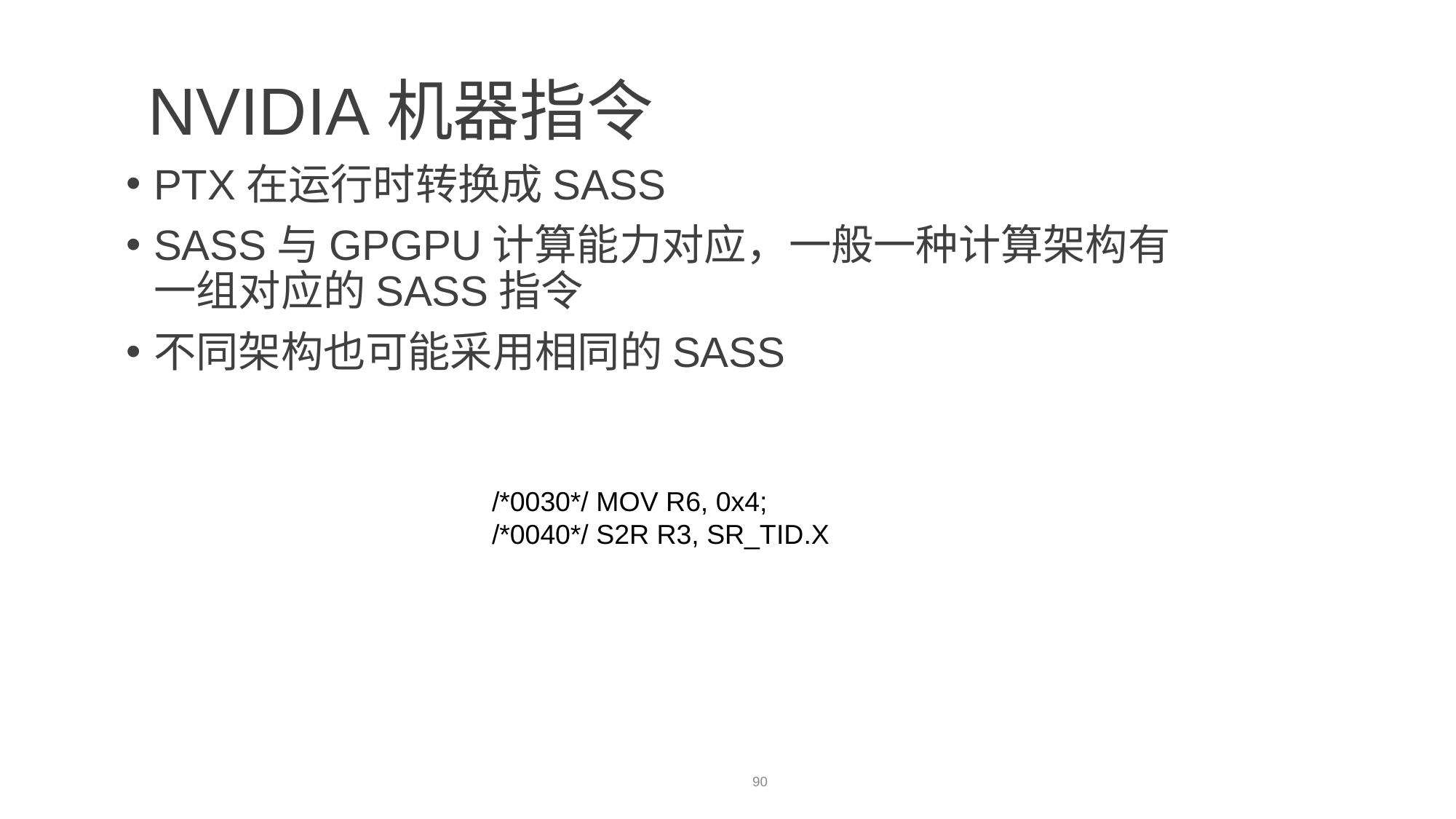

Nvidia机器指令
PTX在运行时转换成SASS
SASS与GPGPU计算能力对应，一般一种计算架构有一组对应的SASS指令
不同架构也可能采用相同的SASS
/*0030*/ MOV R6, 0x4;
/*0040*/ S2R R3, SR_TID.X
90